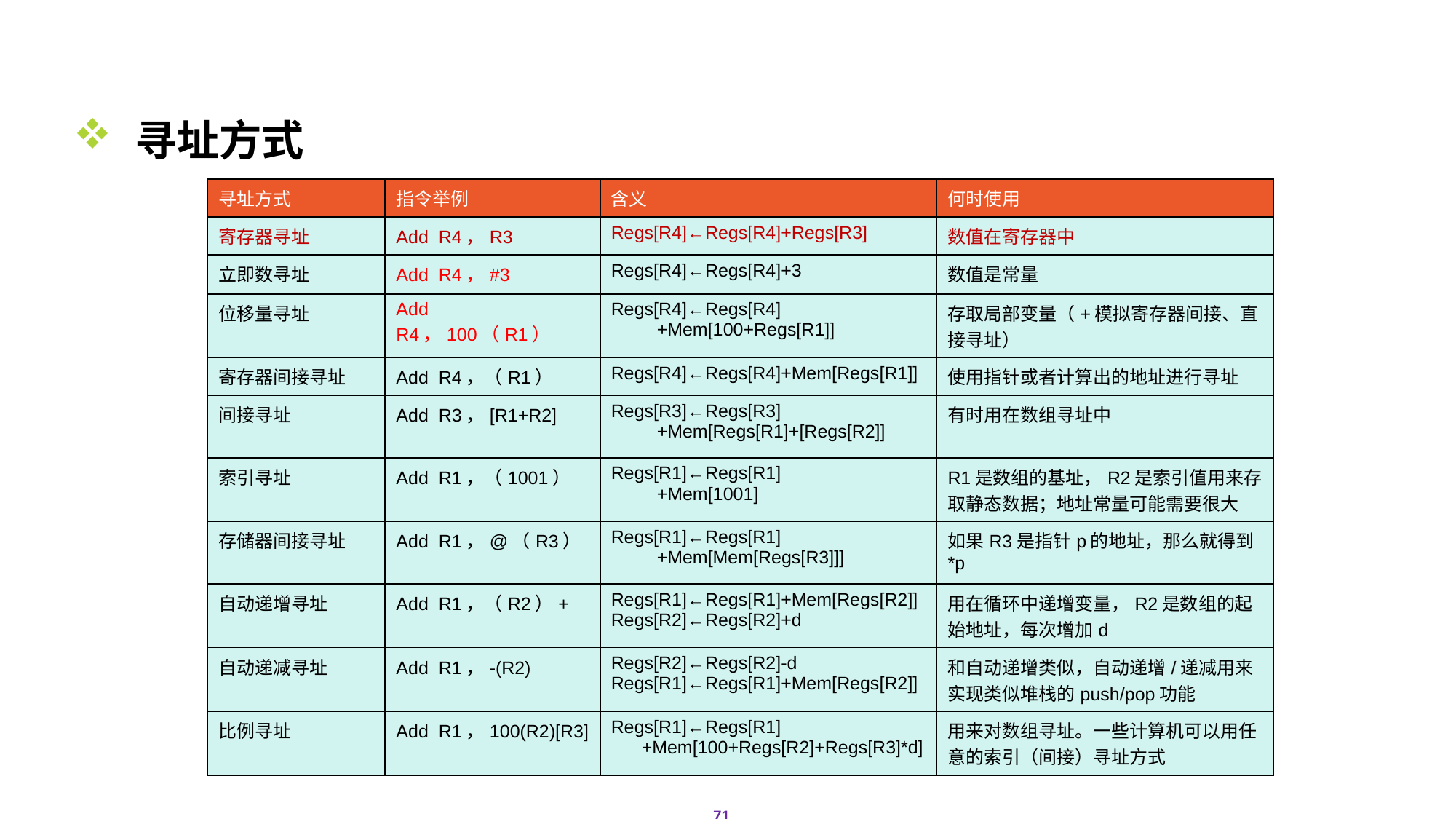

# 2.3存储器寻址
 寻址方式
| 寻址方式 | 指令举例 | 含义 | 何时使用 |
| --- | --- | --- | --- |
| 寄存器寻址 | Add R4，R3 | Regs[R4]←Regs[R4]+Regs[R3] | 数值在寄存器中 |
| 立即数寻址 | Add R4，#3 | Regs[R4]←Regs[R4]+3 | 数值是常量 |
| 位移量寻址 | Add R4，100（R1） | Regs[R4]←Regs[R4] +Mem[100+Regs[R1]] | 存取局部变量（+模拟寄存器间接、直接寻址） |
| 寄存器间接寻址 | Add R4，（R1） | Regs[R4]←Regs[R4]+Mem[Regs[R1]] | 使用指针或者计算出的地址进行寻址 |
| 间接寻址 | Add R3，[R1+R2] | Regs[R3]←Regs[R3] +Mem[Regs[R1]+[Regs[R2]] | 有时用在数组寻址中 |
| 索引寻址 | Add R1，（1001） | Regs[R1]←Regs[R1] +Mem[1001] | R1是数组的基址，R2是索引值用来存取静态数据；地址常量可能需要很大 |
| 存储器间接寻址 | Add R1，@（R3） | Regs[R1]←Regs[R1] +Mem[Mem[Regs[R3]]] | 如果R3是指针p的地址，那么就得到\*p |
| 自动递增寻址 | Add R1，（R2）+ | Regs[R1]←Regs[R1]+Mem[Regs[R2]] Regs[R2]←Regs[R2]+d | 用在循环中递增变量，R2是数组的起始地址，每次增加d |
| 自动递减寻址 | Add R1，-(R2) | Regs[R2]←Regs[R2]-d Regs[R1]←Regs[R1]+Mem[Regs[R2]] | 和自动递增类似，自动递增/递减用来实现类似堆栈的push/pop功能 |
| 比例寻址 | Add R1，100(R2)[R3] | Regs[R1]←Regs[R1] +Mem[100+Regs[R2]+Regs[R3]\*d] | 用来对数组寻址。一些计算机可以用任意的索引（间接）寻址方式 |
71